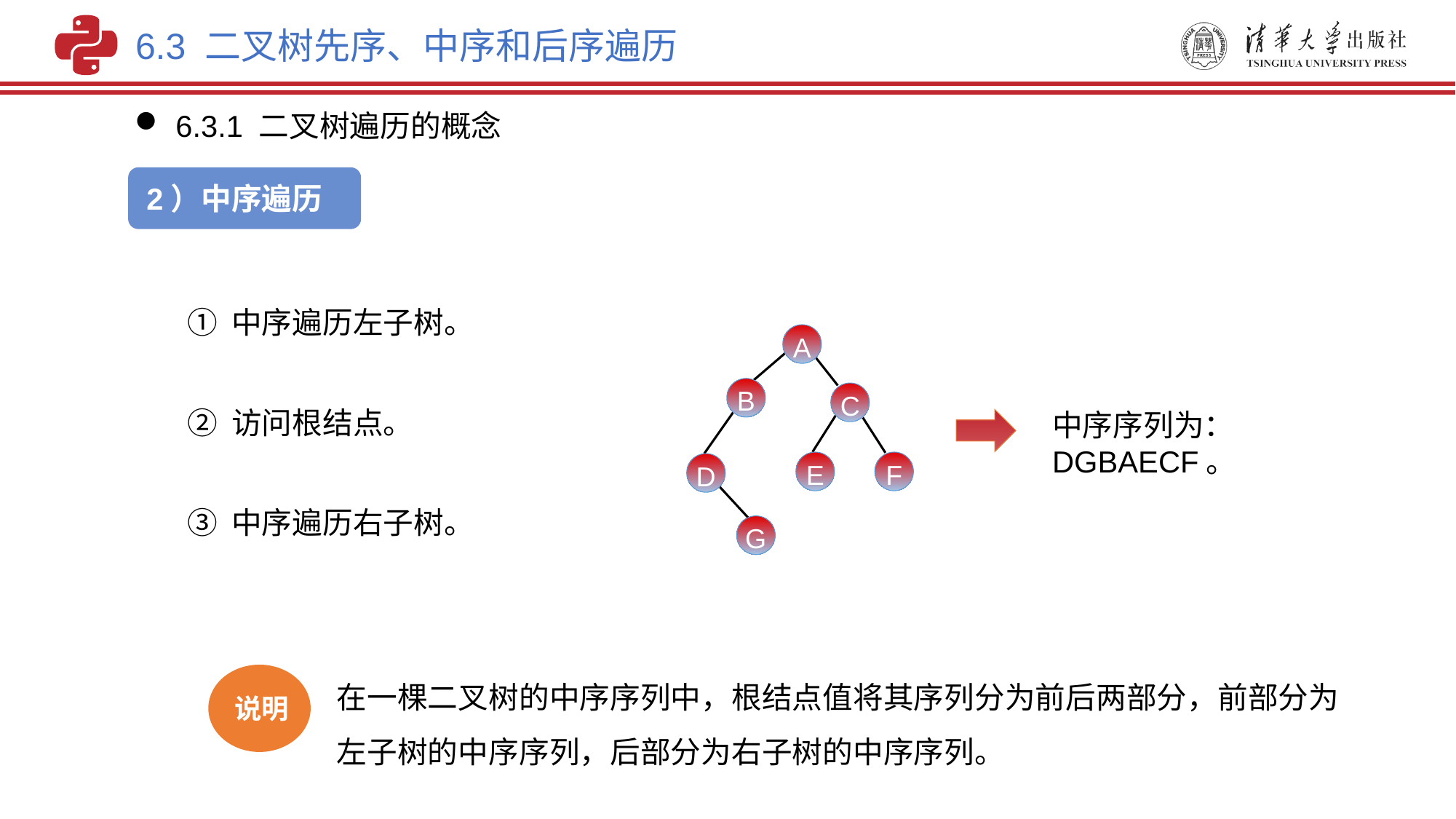

6.3 二叉树先序、中序和后序遍历
6.3.1 二叉树遍历的概念

2）中序遍历
① 中序遍历左子树。
② 访问根结点。
③ 中序遍历右子树。
A

B
C

E
F
D

G
中序序列为：DGBAECF。

在一棵二叉树的中序序列中，根结点值将其序列分为前后两部分，前部分为左子树的中序序列，后部分为右子树的中序序列。

说明